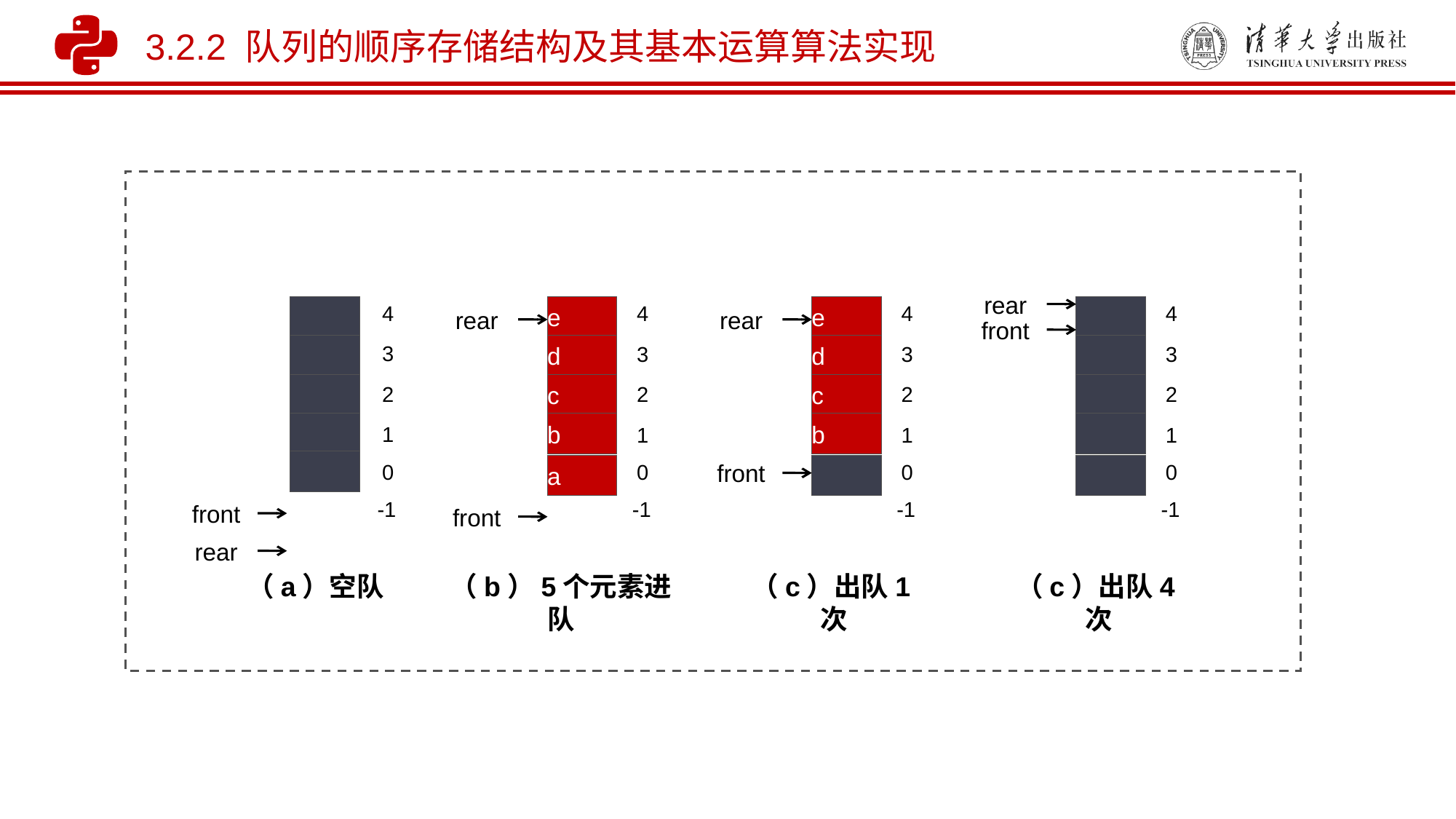

3.2.2 队列的顺序存储结构及其基本运算算法实现

rear

4
front

3

2

1

0
-1
（c）出队4次

4

3

2

1

0
-1
front

rear

（a）空队
e
4
rear

d
3
c
2
b
1
a
0
-1
front

（b）5个元素进队
e
4
rear

d
3
c
2
b
1

front

0
-1
（c）出队1次